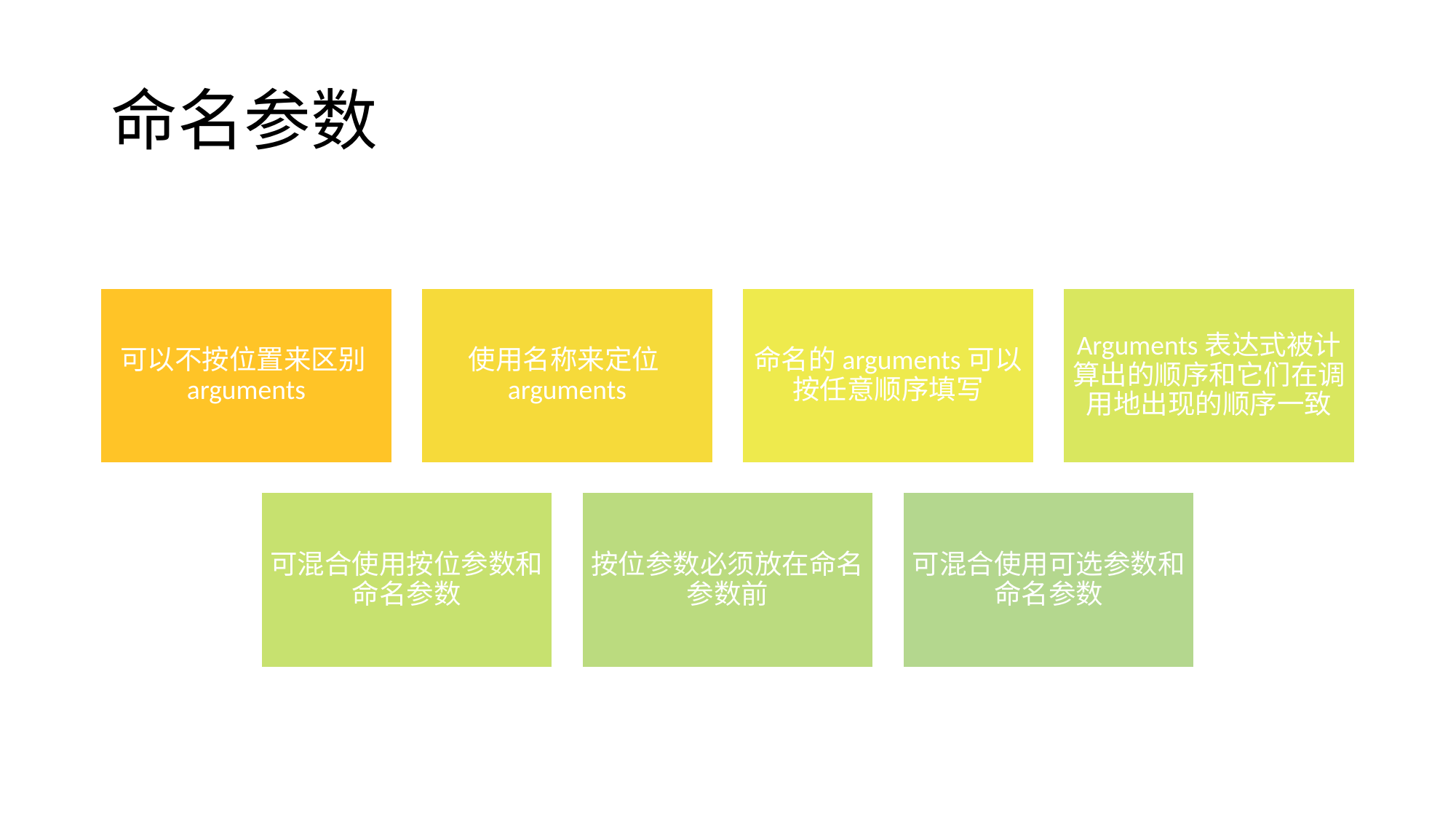

# 命名参数
可以不按位置来区别arguments
使用名称来定位arguments
命名的arguments可以按任意顺序填写
Arguments表达式被计算出的顺序和它们在调用地出现的顺序一致
可混合使用按位参数和命名参数
按位参数必须放在命名参数前
可混合使用可选参数和命名参数